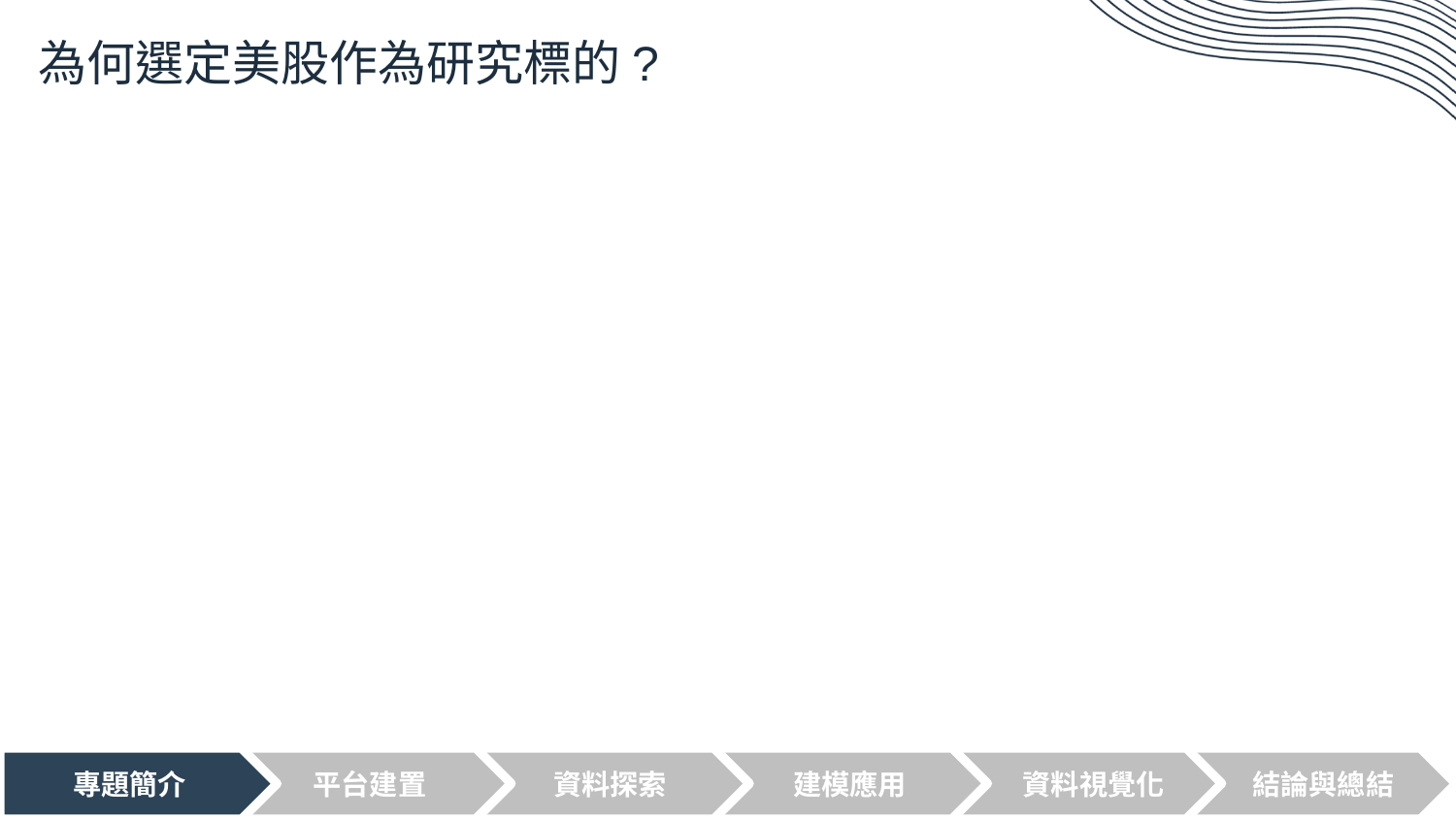

# 為何選定美股作為研究標的?

專題簡介
平台建置
資料探索
建模應用
資料視覺化
結論與總結